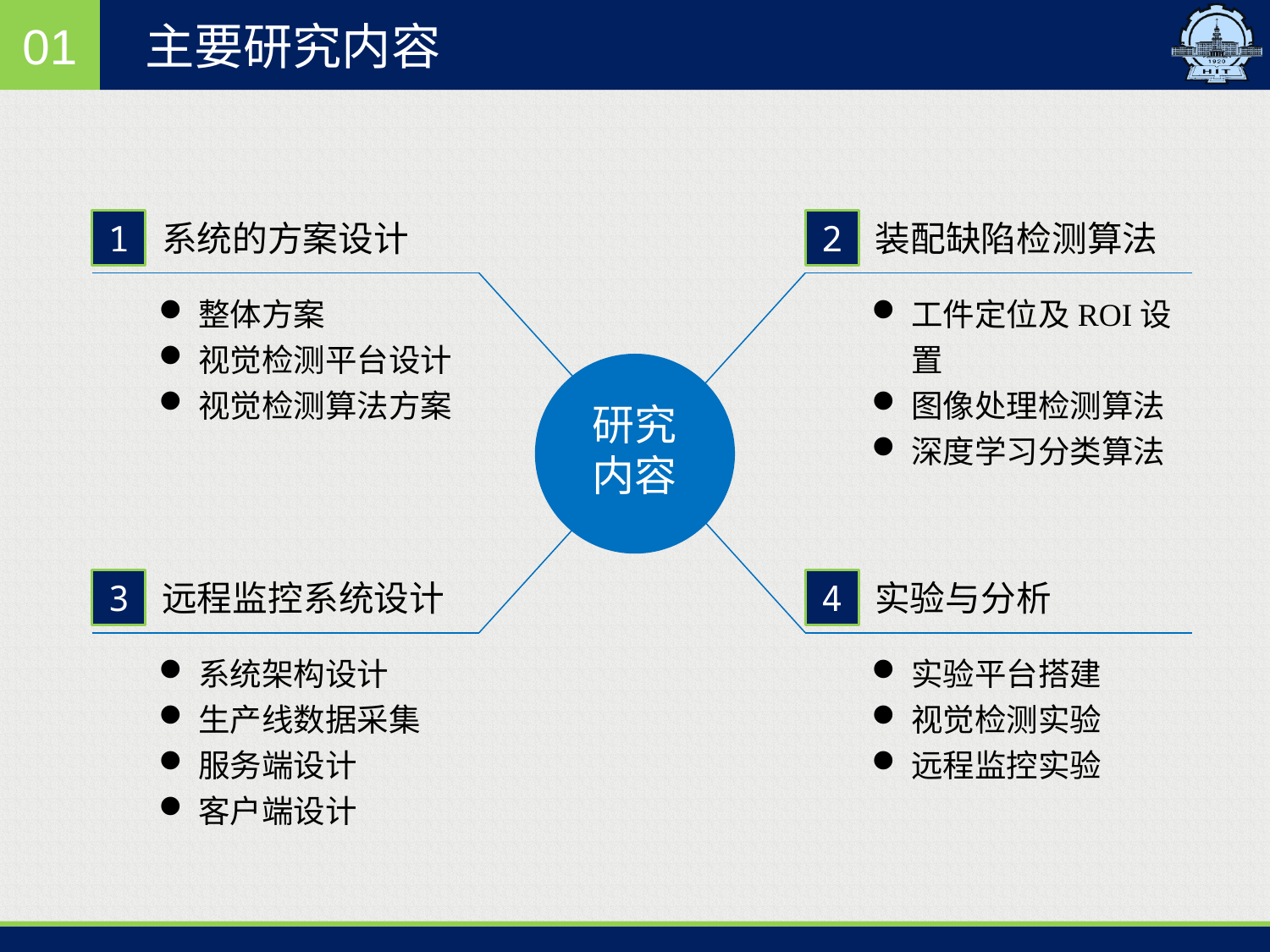

01
主要研究内容
系统的方案设计
1
整体方案
视觉检测平台设计
视觉检测算法方案
装配缺陷检测算法
2
工件定位及ROI设置
图像处理检测算法
深度学习分类算法

研究
内容

远程监控系统设计
3
系统架构设计
生产线数据采集
服务端设计
客户端设计
实验与分析
4
实验平台搭建
视觉检测实验
远程监控实验